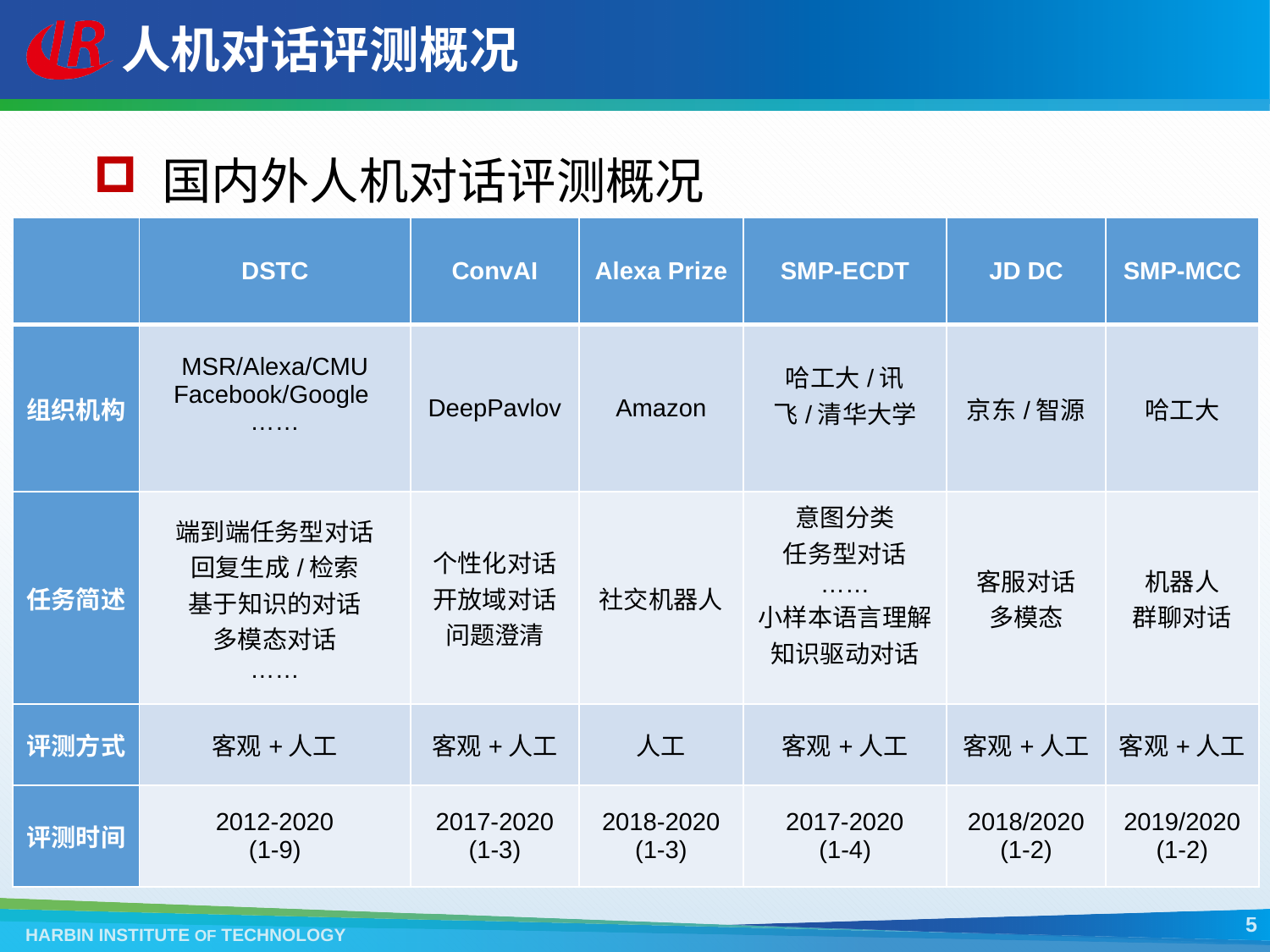

# 人机对话评测概况
 国内外人机对话评测概况

|  | DSTC | ConvAI | Alexa Prize | SMP-ECDT | JD DC | SMP-MCC |
| --- | --- | --- | --- | --- | --- | --- |
| 组织机构 | MSR/Alexa/CMU Facebook/Google …… | DeepPavlov | Amazon | 哈工大/讯飞/清华大学 | 京东/智源 | 哈工大 |
| 任务简述 | 端到端任务型对话 回复生成/检索 基于知识的对话 多模态对话 …… | 个性化对话 开放域对话问题澄清 | 社交机器人 | 意图分类 任务型对话 …… 小样本语言理解 知识驱动对话 | 客服对话 多模态 | 机器人 群聊对话 |
| 评测方式 | 客观+人工 | 客观+人工 | 人工 | 客观+人工 | 客观+人工 | 客观+人工 |
| 评测时间 | 2012-2020 (1-9) | 2017-2020 (1-3) | 2018-2020 (1-3) | 2017-2020 (1-4) | 2018/2020 (1-2) | 2019/2020 (1-2) |
5
HARBIN INSTITUTE OF TECHNOLOGY